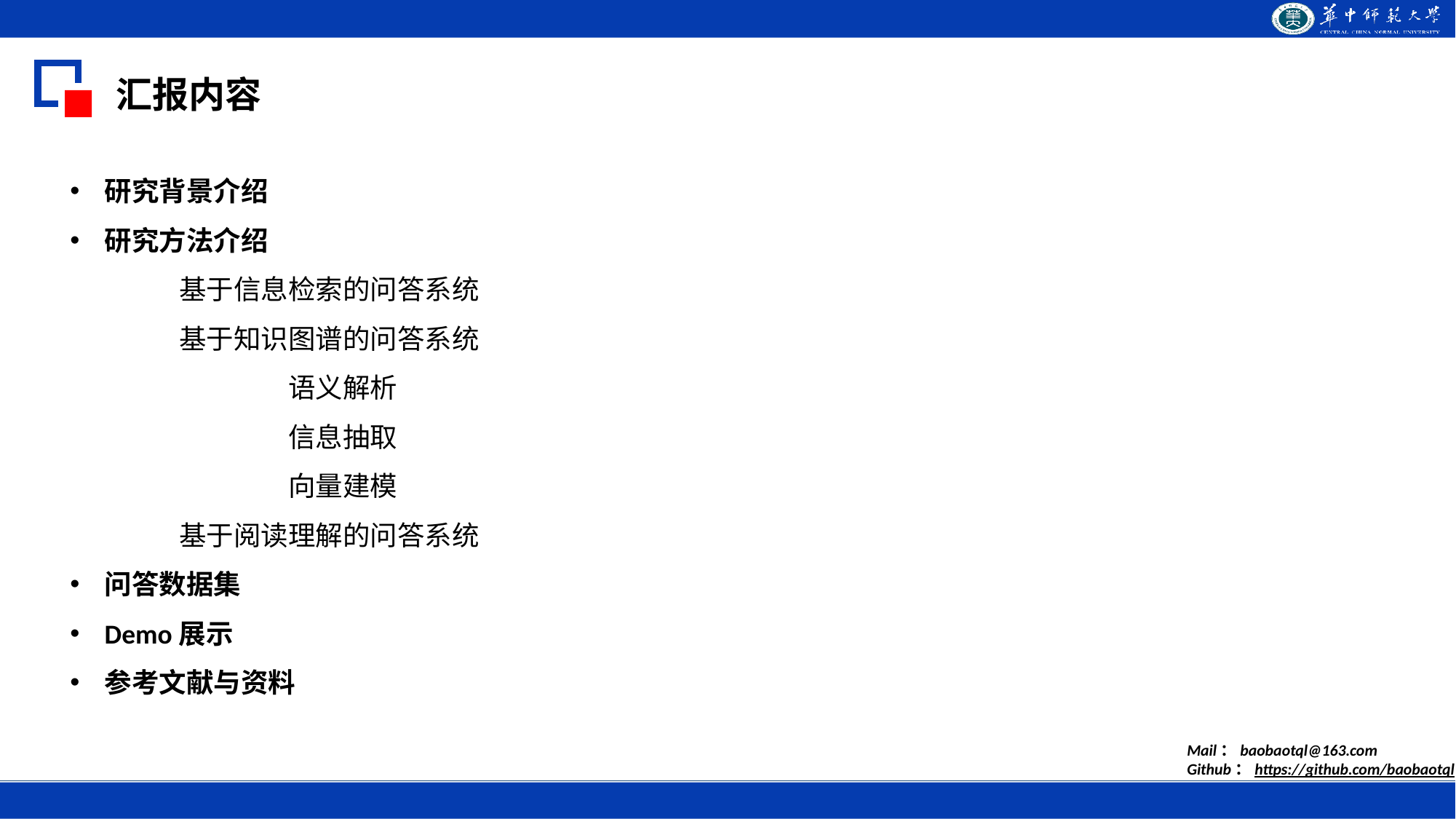

汇报内容
研究背景介绍
研究方法介绍
  	基于信息检索的问答系统
	基于知识图谱的问答系统
		语义解析
		信息抽取
		向量建模
	基于阅读理解的问答系统
问答数据集
Demo展示
参考文献与资料